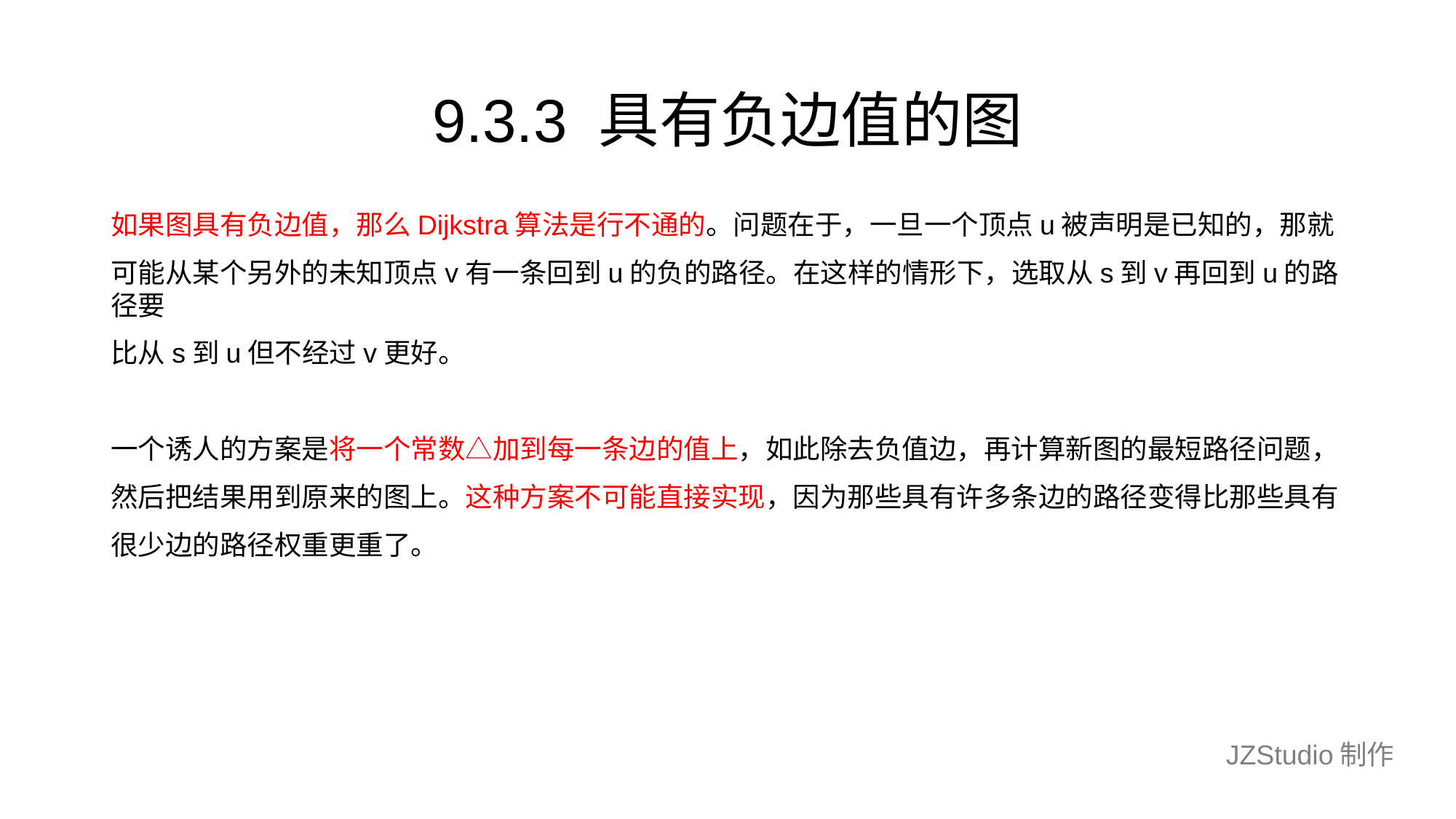

# 9.3.3 具有负边值的图
如果图具有负边值，那么Dijkstra算法是行不通的。问题在于，一旦一个顶点u被声明是已知的，那就
可能从某个另外的未知顶点v有一条回到u的负的路径。在这样的情形下，选取从s到v再回到u的路径要
比从s到u但不经过v更好。

一个诱人的方案是将一个常数△加到每一条边的值上，如此除去负值边，再计算新图的最短路径问题，
然后把结果用到原来的图上。这种方案不可能直接实现，因为那些具有许多条边的路径变得比那些具有
很少边的路径权重更重了。